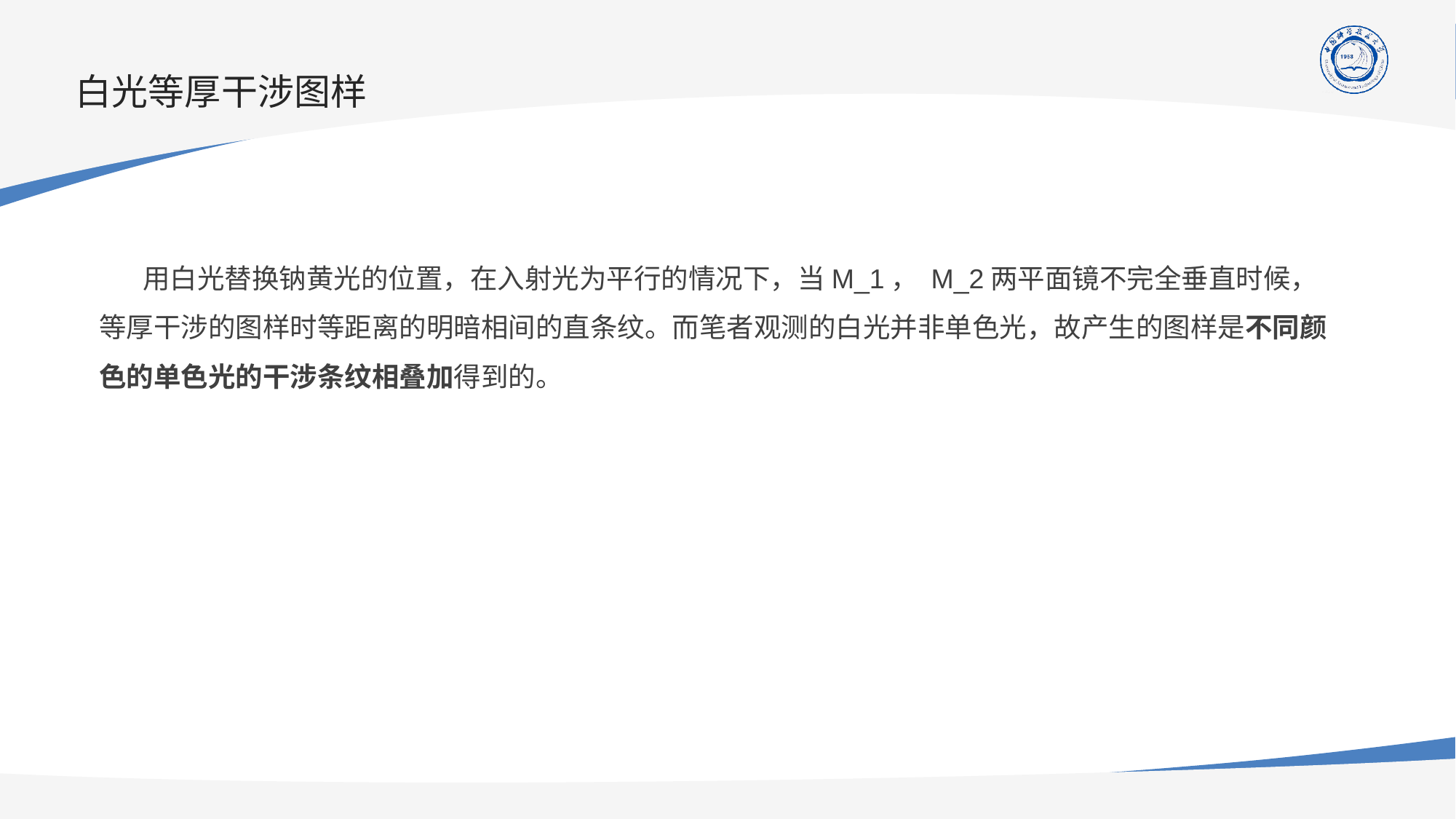

# 白光等厚干涉图样
      用白光替换钠黄光的位置，在入射光为平行的情况下，当M_1， M_2两平面镜不完全垂直时候，等厚干涉的图样时等距离的明暗相间的直条纹。而笔者观测的白光并非单色光，故产生的图样是不同颜色的单色光的干涉条纹相叠加得到的。